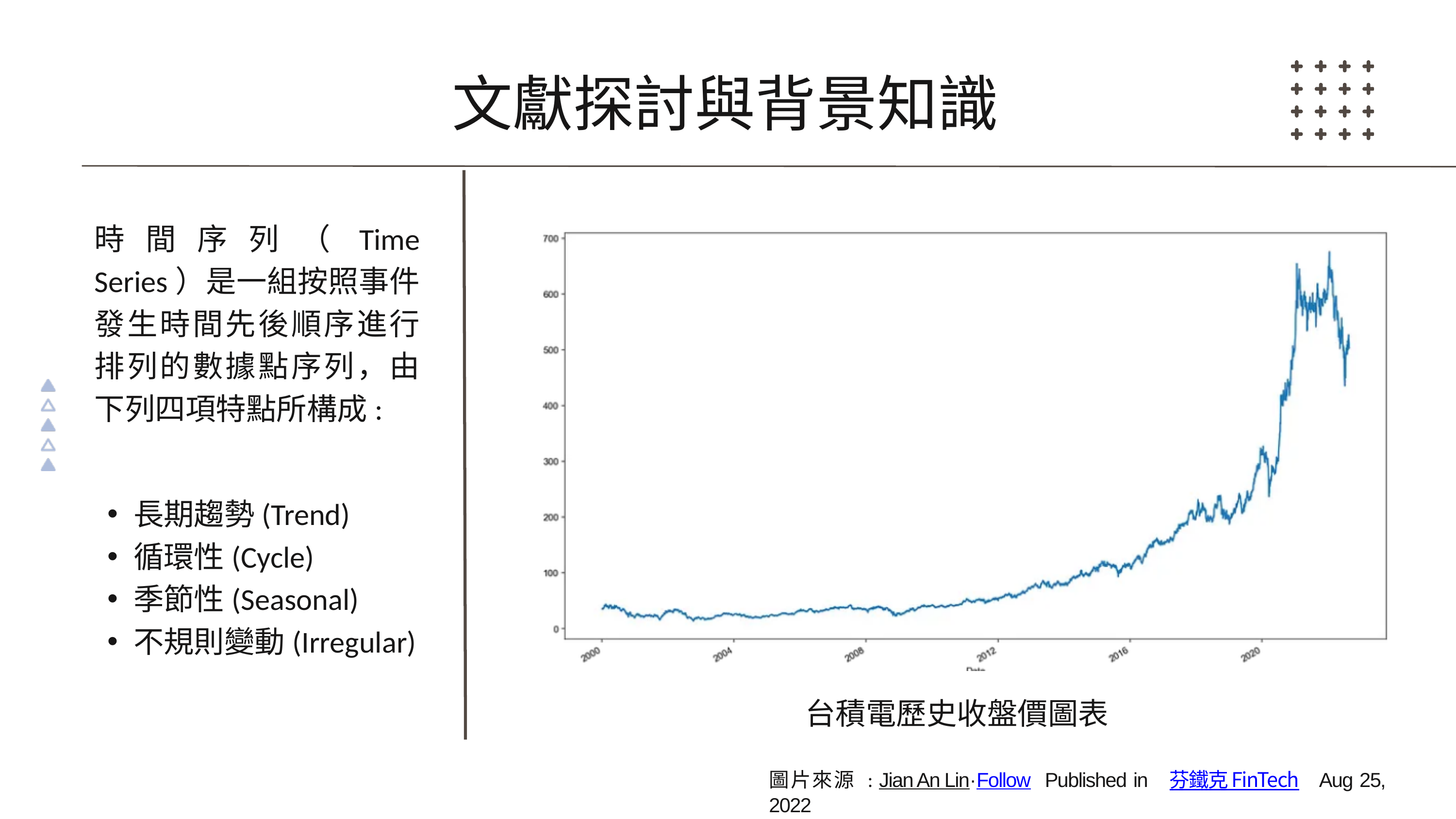

文獻探討與背景知識

時間序列（Time Series）是一組按照事件發生時間先後順序進行排列的數據點序列，由下列四項特點所構成:

長期趨勢(Trend)
循環性(Cycle)
季節性(Seasonal)
不規則變動(Irregular)
台積電歷史收盤價圖表
圖片來源 : Jian An Lin·Follow  Published in  芬鐵克 FinTech  Aug 25, 2022